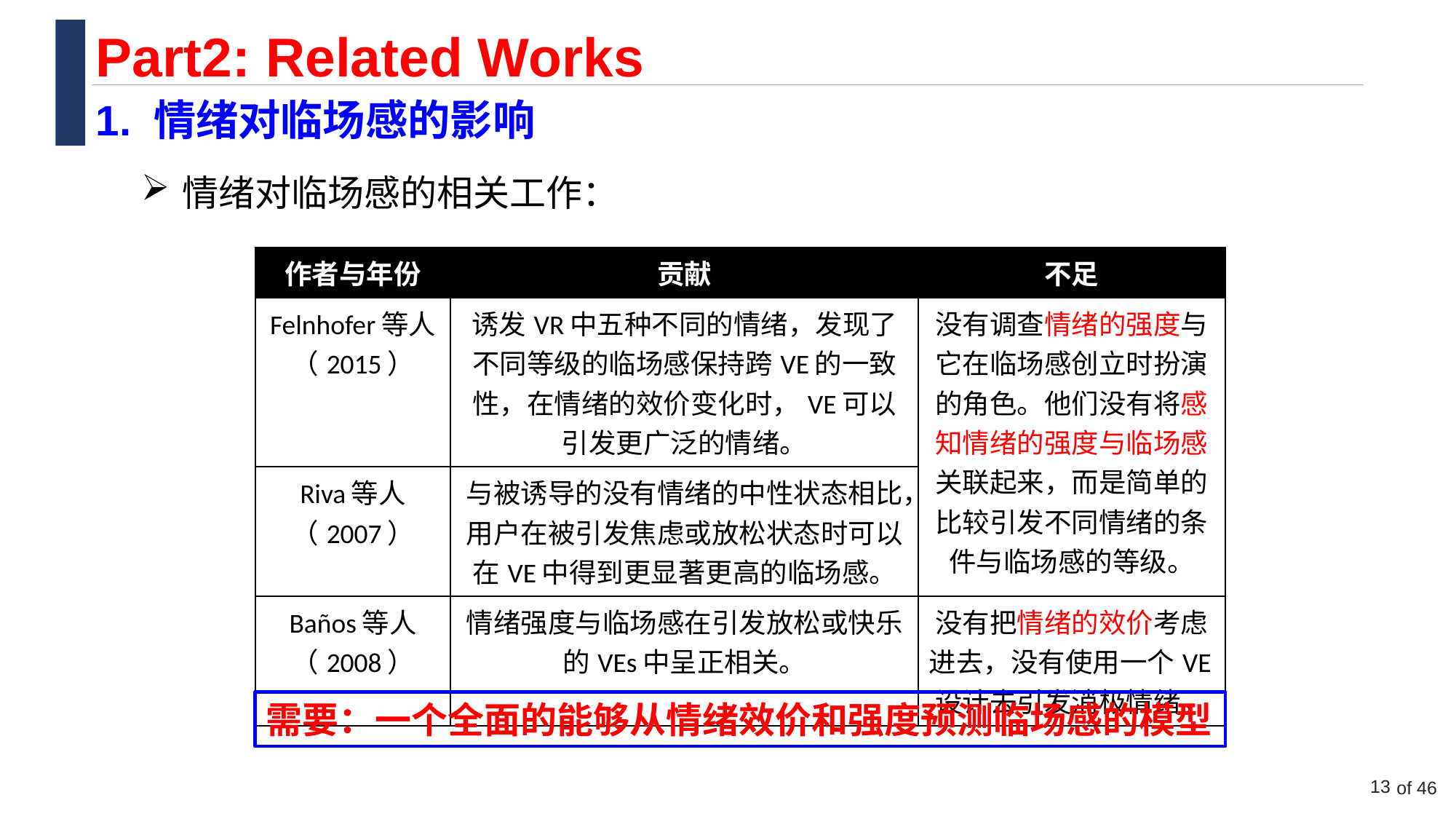

Part2: Related Works
1. 情绪对临场感的影响
情绪对临场感的相关工作：
| 作者与年份 | 贡献 | 不足 |
| --- | --- | --- |
| Felnhofer等人（2015） | 诱发VR中五种不同的情绪，发现了不同等级的临场感保持跨VE的一致性，在情绪的效价变化时，VE可以引发更广泛的情绪。 | 没有调查情绪的强度与它在临场感创立时扮演的角色。他们没有将感知情绪的强度与临场感关联起来，而是简单的比较引发不同情绪的条件与临场感的等级。 |
| Riva等人（2007） | 与被诱导的没有情绪的中性状态相比，用户在被引发焦虑或放松状态时可以在VE中得到更显著更高的临场感。 |  |
| Baños等人 （2008） | 情绪强度与临场感在引发放松或快乐的VEs中呈正相关。 | 没有把情绪的效价考虑进去，没有使用一个VE设计去引发消极情绪。 |
需要：一个全面的能够从情绪效价和强度预测临场感的模型
13